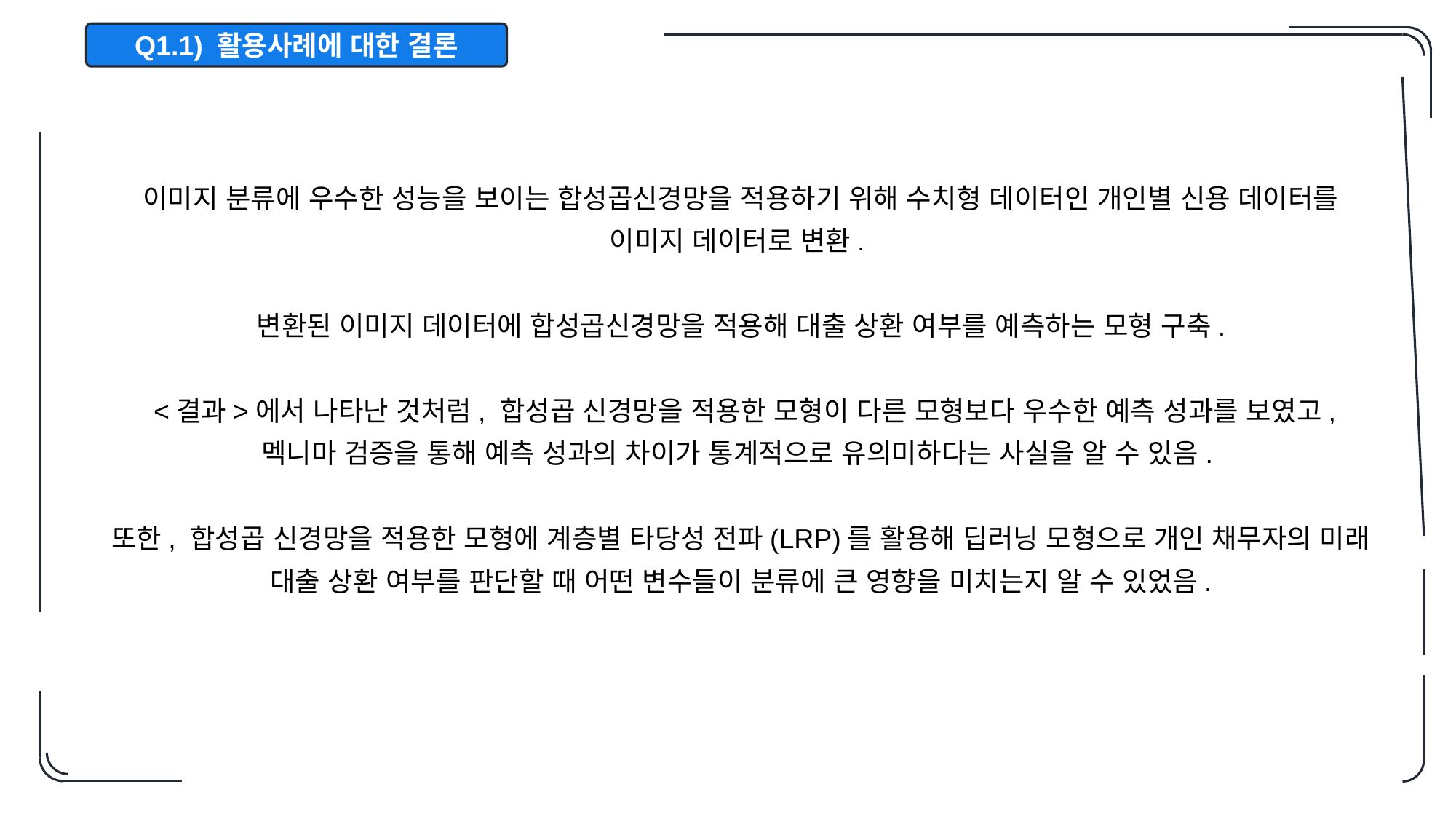

Q1.1) 활용사례에 대한 결론

이미지 분류에 우수한 성능을 보이는 합성곱신경망을 적용하기 위해 수치형 데이터인 개인별 신용 데이터를 이미지 데이터로 변환.

변환된 이미지 데이터에 합성곱신경망을 적용해 대출 상환 여부를 예측하는 모형 구축.

 <결과>에서 나타난 것처럼, 합성곱 신경망을 적용한 모형이 다른 모형보다 우수한 예측 성과를 보였고, 멕니마 검증을 통해 예측 성과의 차이가 통계적으로 유의미하다는 사실을 알 수 있음.

또한, 합성곱 신경망을 적용한 모형에 계층별 타당성 전파(LRP)를 활용해 딥러닝 모형으로 개인 채무자의 미래 대출 상환 여부를 판단할 때 어떤 변수들이 분류에 큰 영향을 미치는지 알 수 있었음.